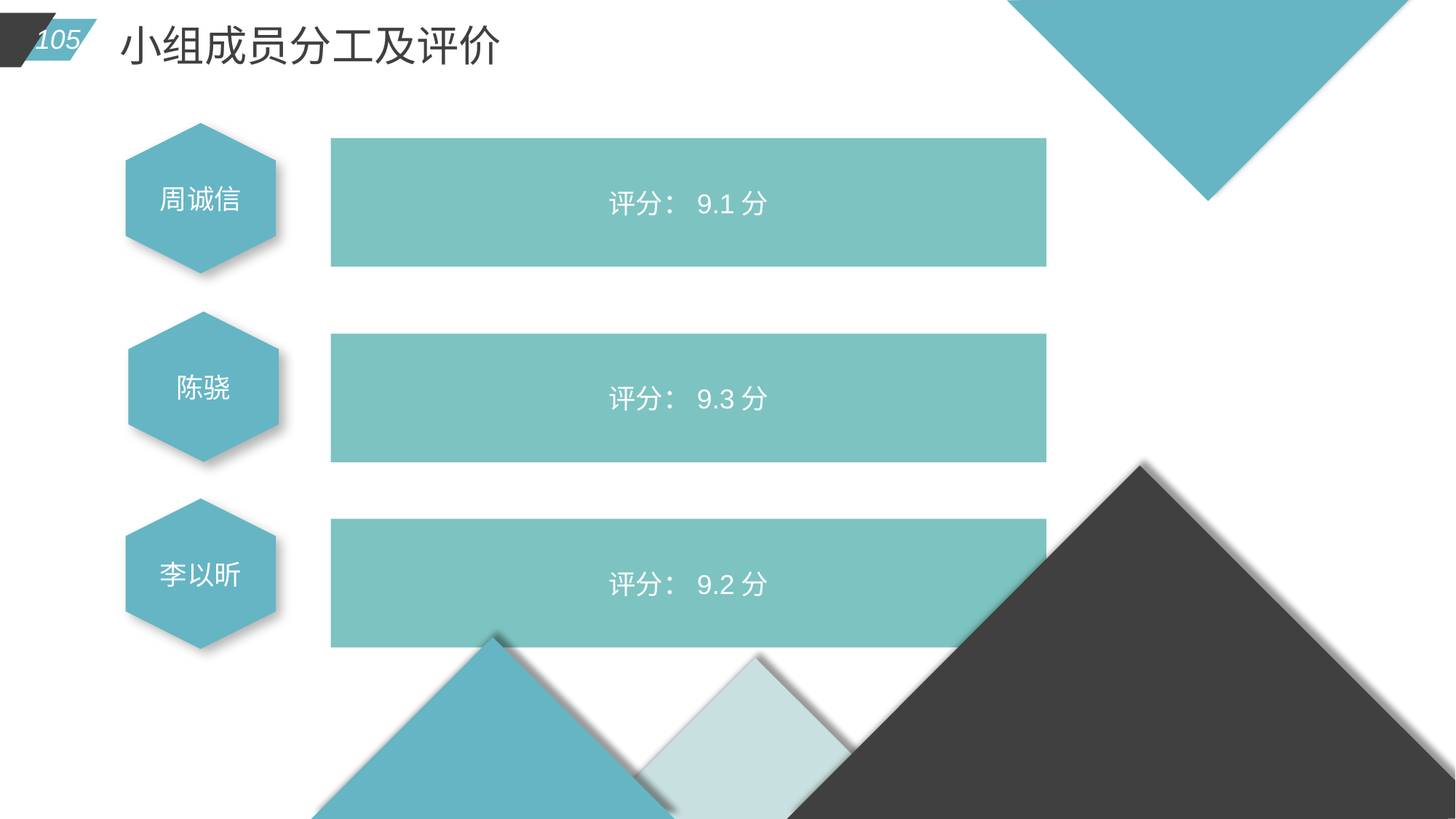

小组成员分工及评价
周诚信
评分：9.1分

陈骁
评分：9.3分
李以昕
评分：9.2分